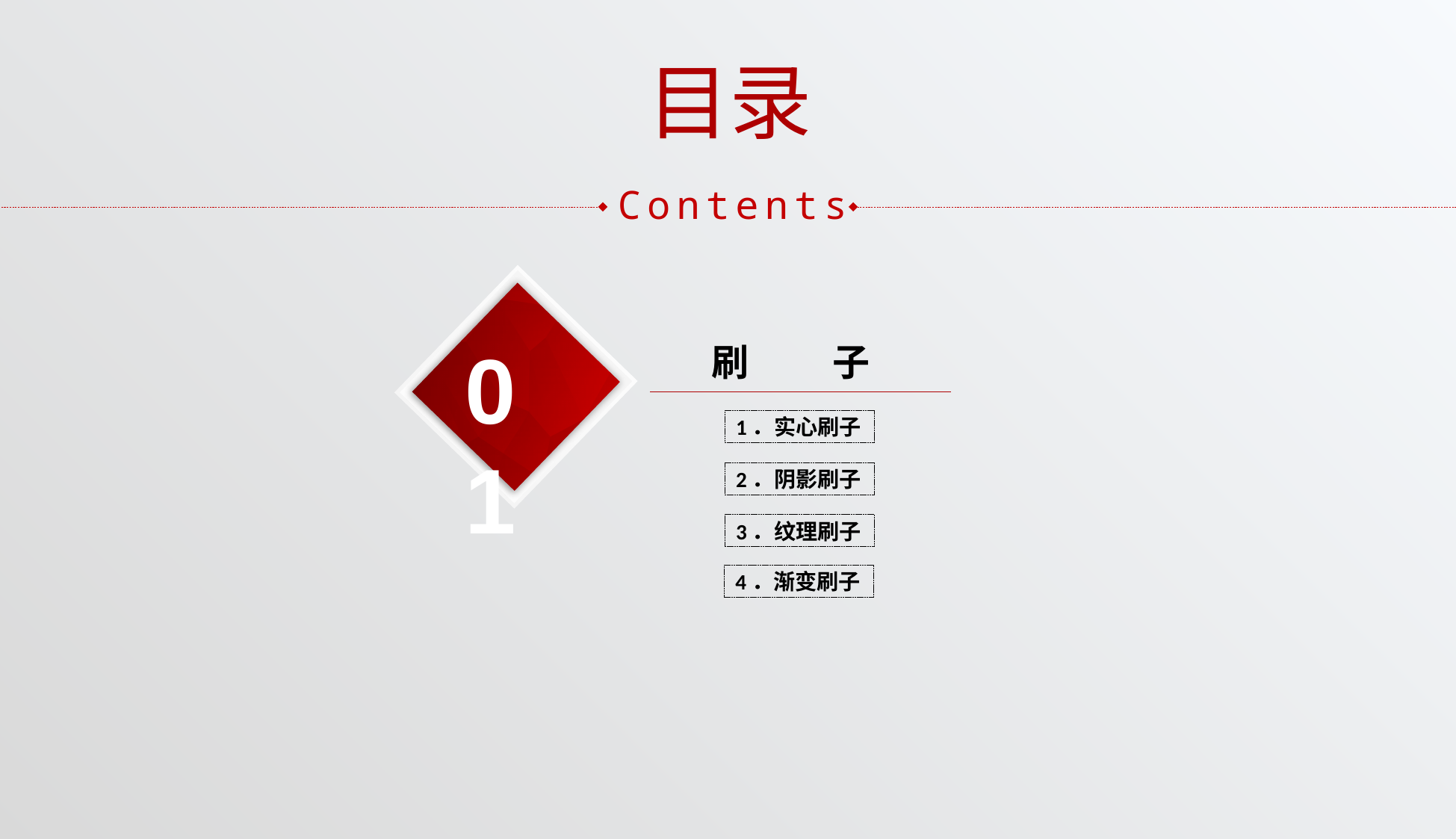

目录
Contents

01
刷          子
1．实心刷子
2．阴影刷子
3．纹理刷子
4．渐变刷子